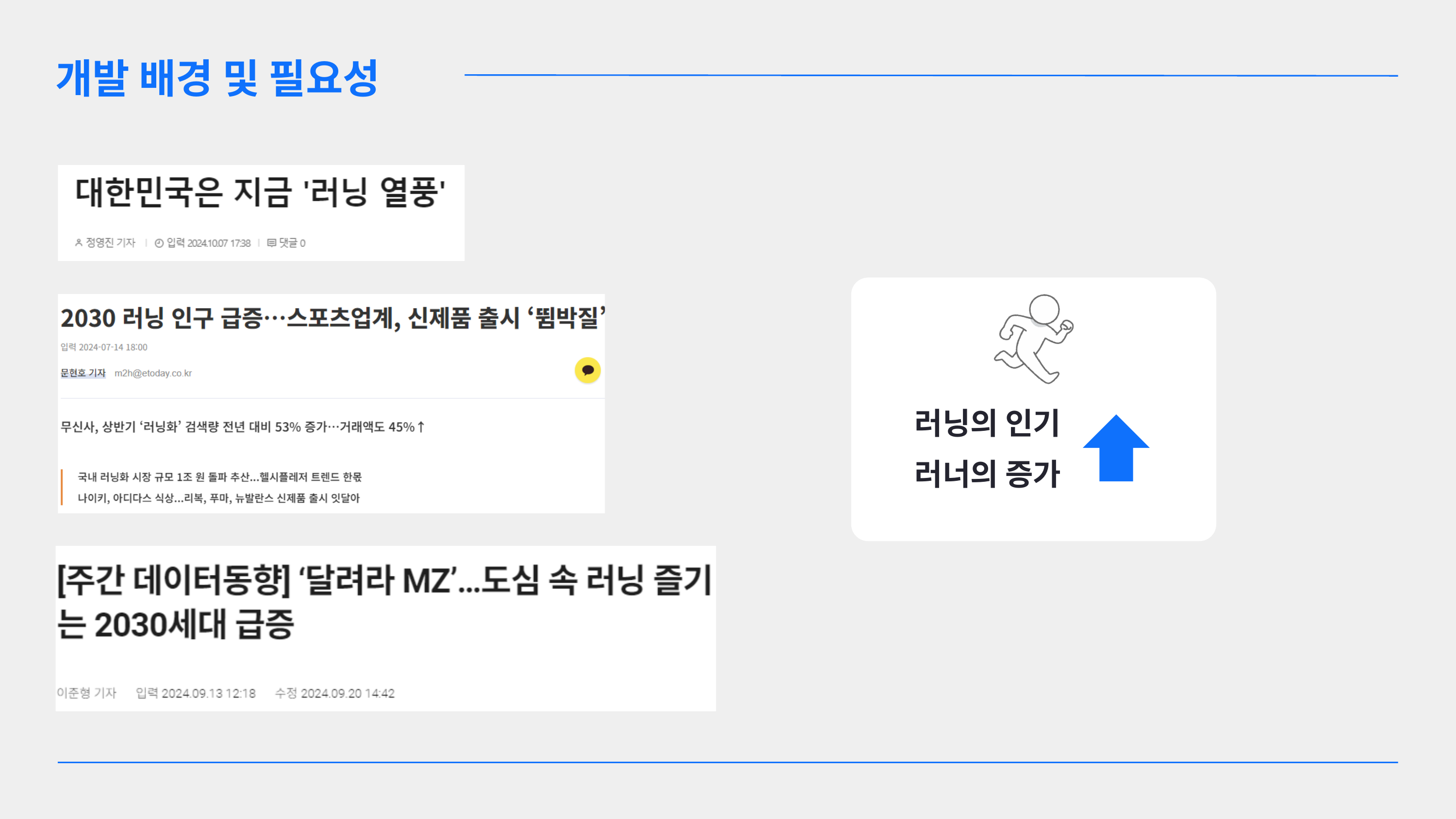

개발 배경 및 필요성

러닝의 인기

러너의 증가